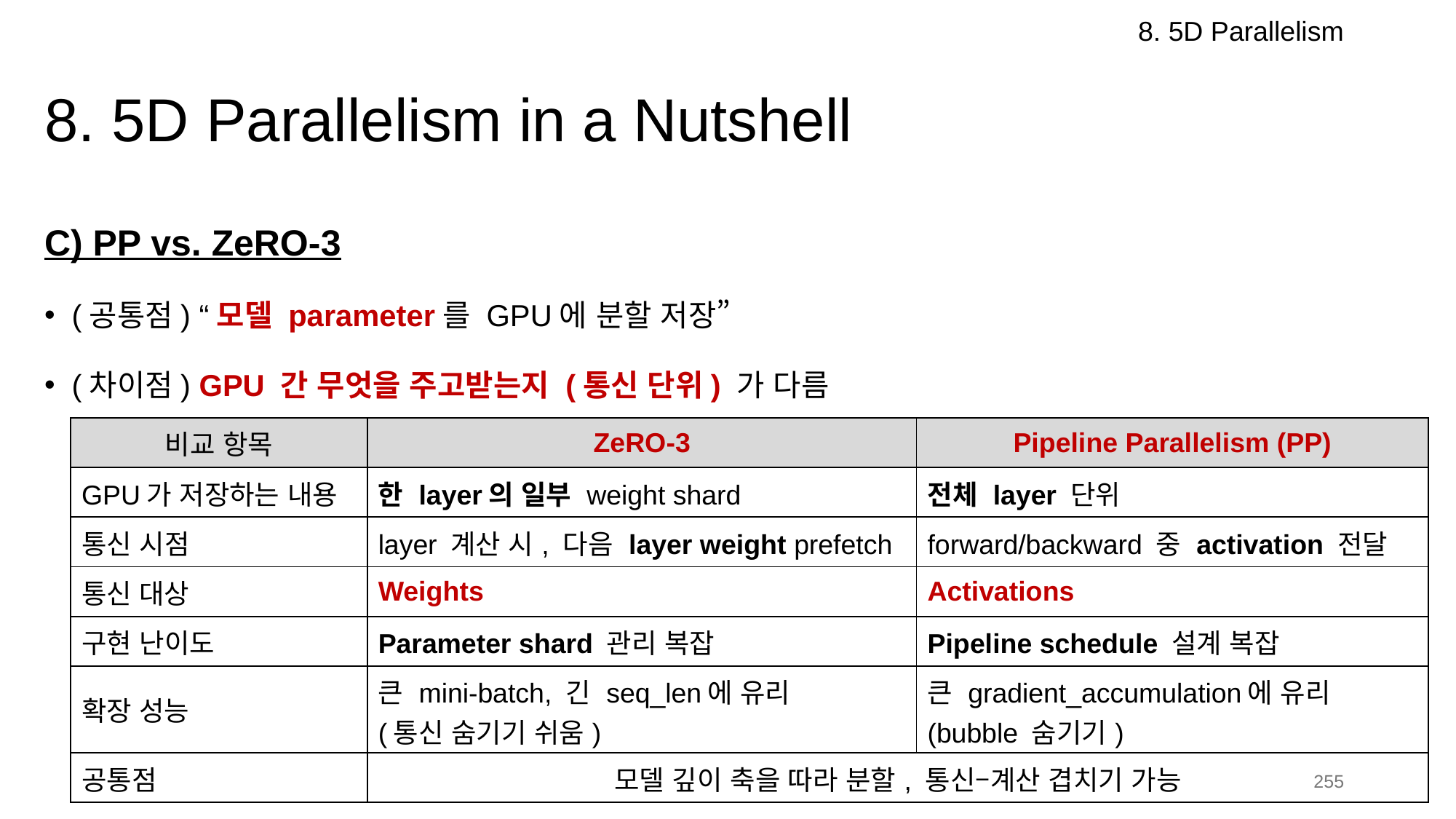

8. 5D Parallelism
# 8. 5D Parallelism in a Nutshell
C) PP vs. ZeRO-3
(공통점) “모델 parameter를 GPU에 분할 저장”
(차이점) GPU 간 무엇을 주고받는지 (통신 단위) 가 다름

| 비교 항목 | ZeRO-3 | Pipeline Parallelism (PP) |
| --- | --- | --- |
| GPU가 저장하는 내용 | 한 layer의 일부 weight shard | 전체 layer 단위 |
| 통신 시점 | layer 계산 시, 다음 layer weight prefetch | forward/backward 중 activation 전달 |
| 통신 대상 | Weights | Activations |
| 구현 난이도 | Parameter shard 관리 복잡 | Pipeline schedule 설계 복잡 |
| 확장 성능 | 큰 mini-batch, 긴 seq\_len에 유리 (통신 숨기기 쉬움) | 큰 gradient\_accumulation에 유리 (bubble 숨기기) |
| 공통점 | 모델 깊이 축을 따라 분할, 통신–계산 겹치기 가능 |  |
255